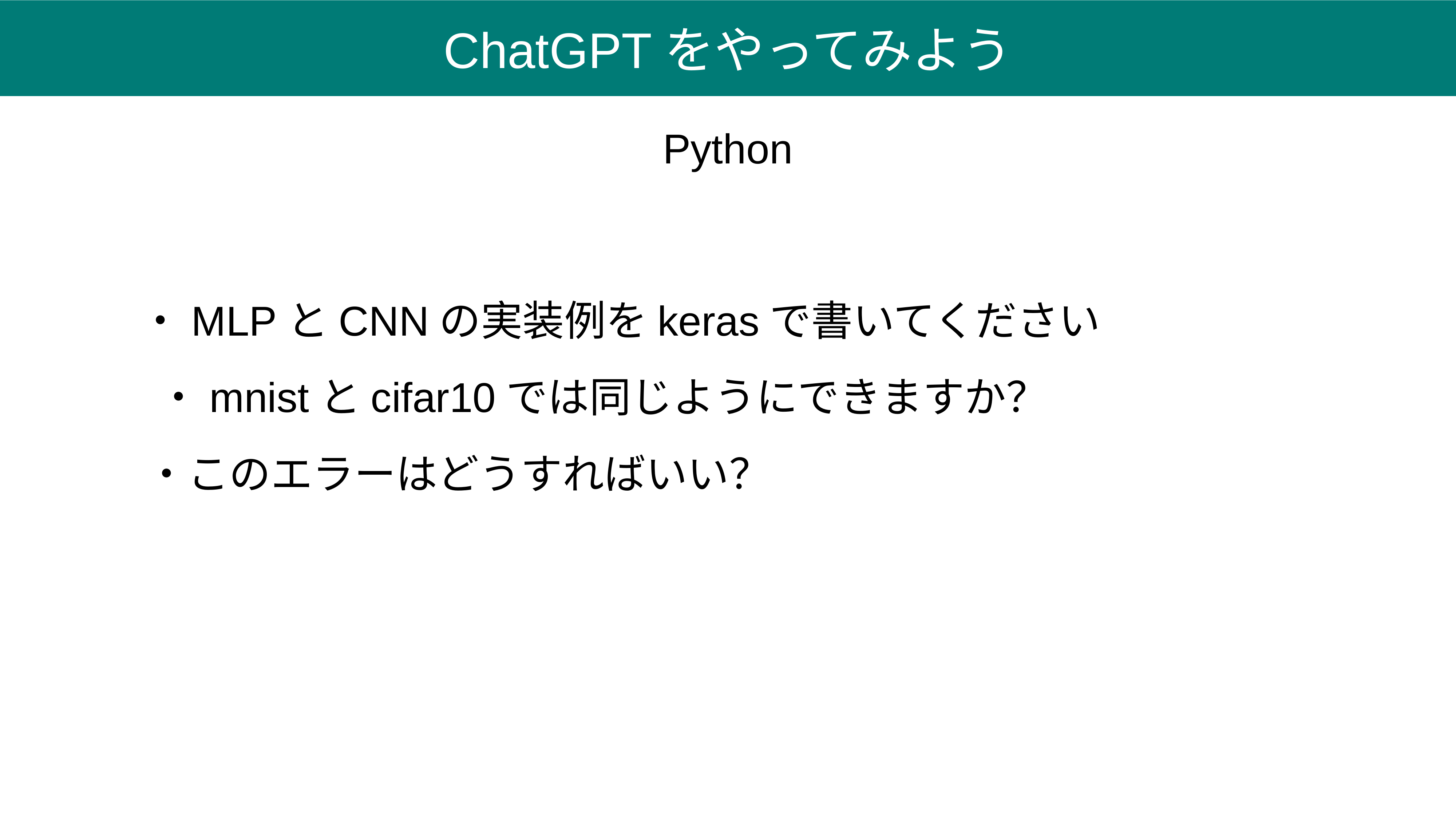

ChatGPTをやってみよう
Python
・MLPとCNNの実装例をkerasで書いてください
・mnistとcifar10では同じようにできますか？
・このエラーはどうすればいい？